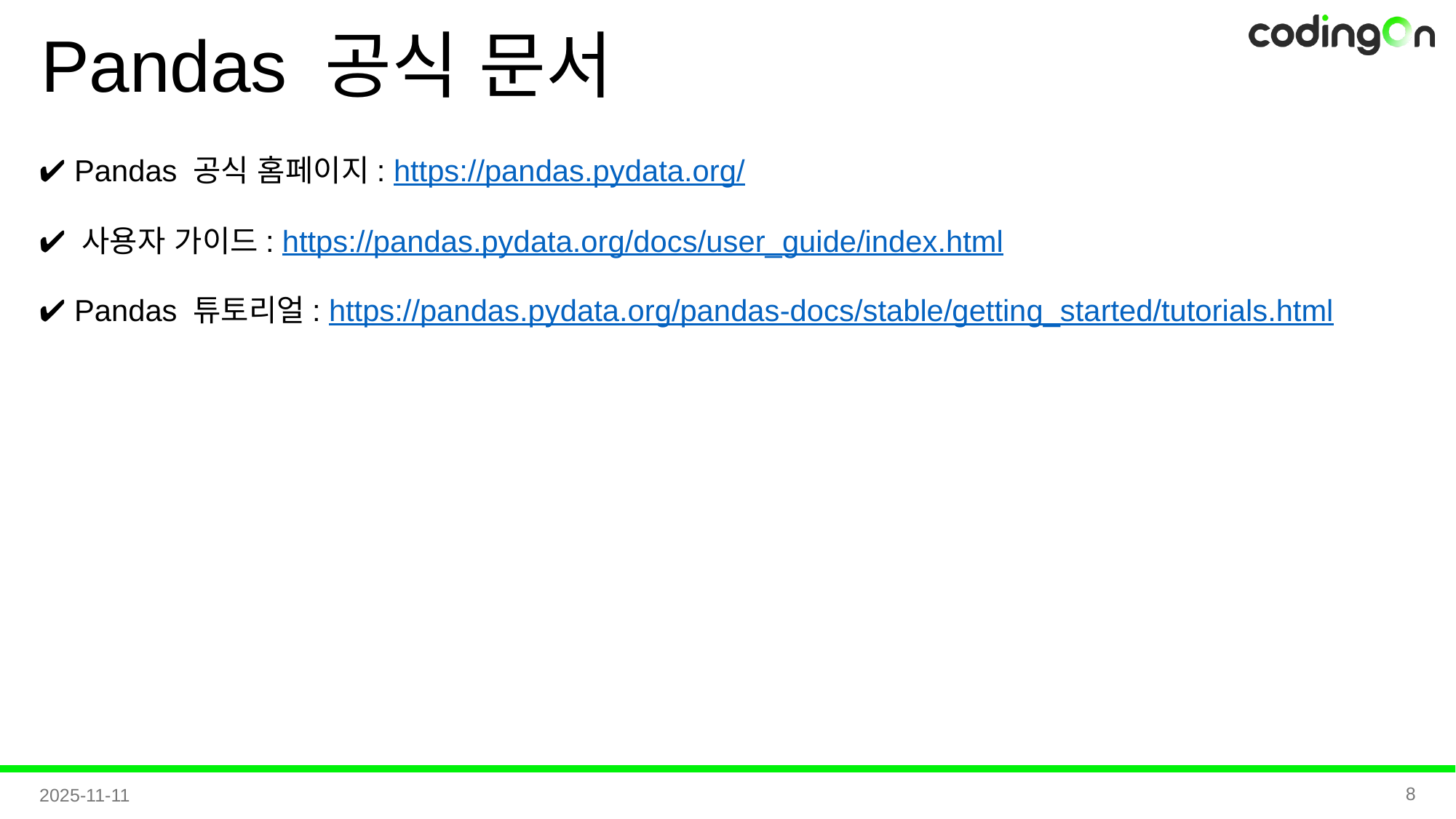

# Pandas 공식 문서
✔️ Pandas 공식 홈페이지: https://pandas.pydata.org/
✔️ 사용자 가이드: https://pandas.pydata.org/docs/user_guide/index.html
✔️ Pandas 튜토리얼: https://pandas.pydata.org/pandas-docs/stable/getting_started/tutorials.html
8
2025-11-11